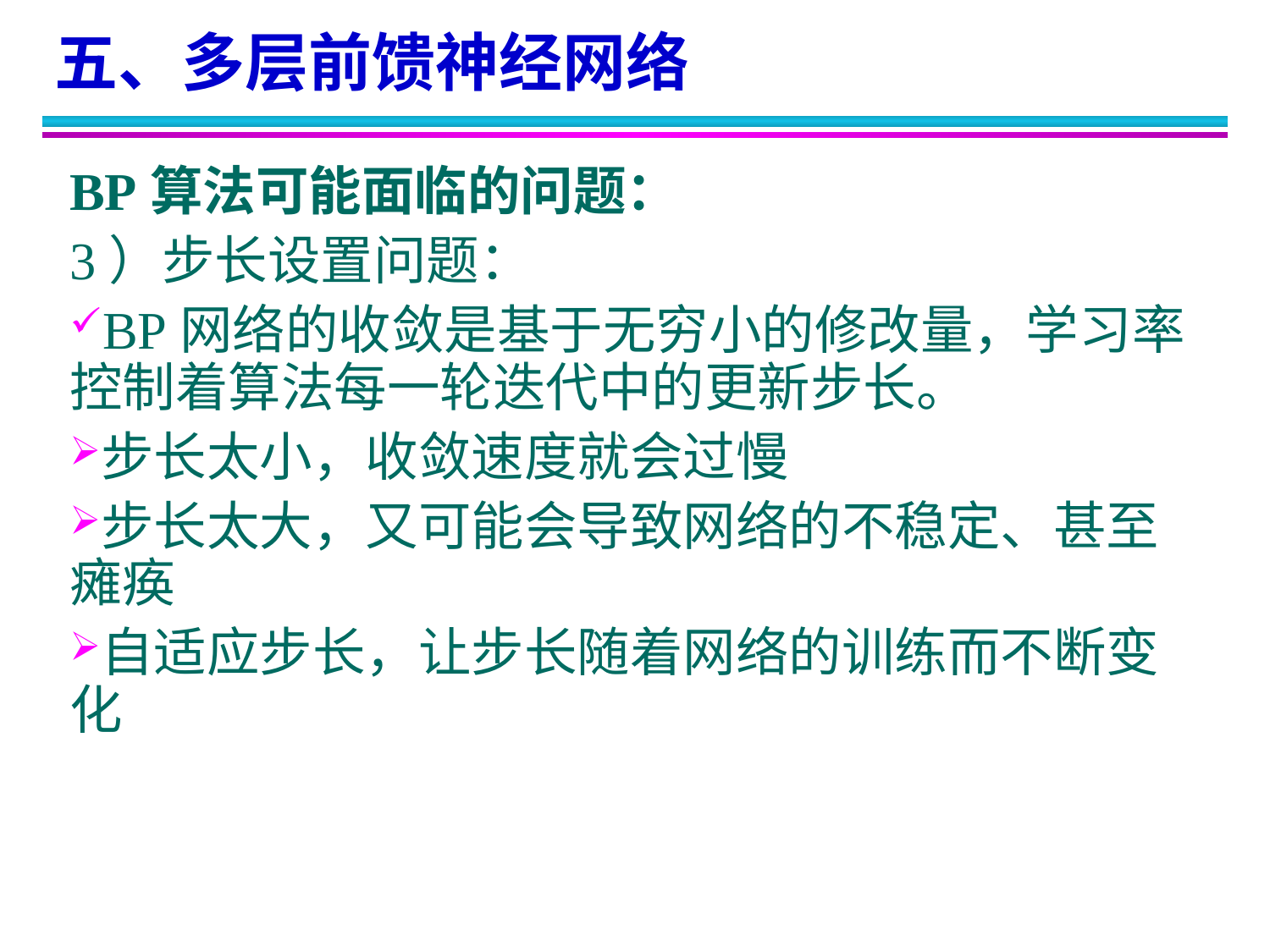

五、多层前馈神经网络
BP算法可能面临的问题：
3）步长设置问题：
BP网络的收敛是基于无穷小的修改量，学习率控制着算法每一轮迭代中的更新步长。
步长太小，收敛速度就会过慢
步长太大，又可能会导致网络的不稳定、甚至瘫痪
自适应步长，让步长随着网络的训练而不断变化